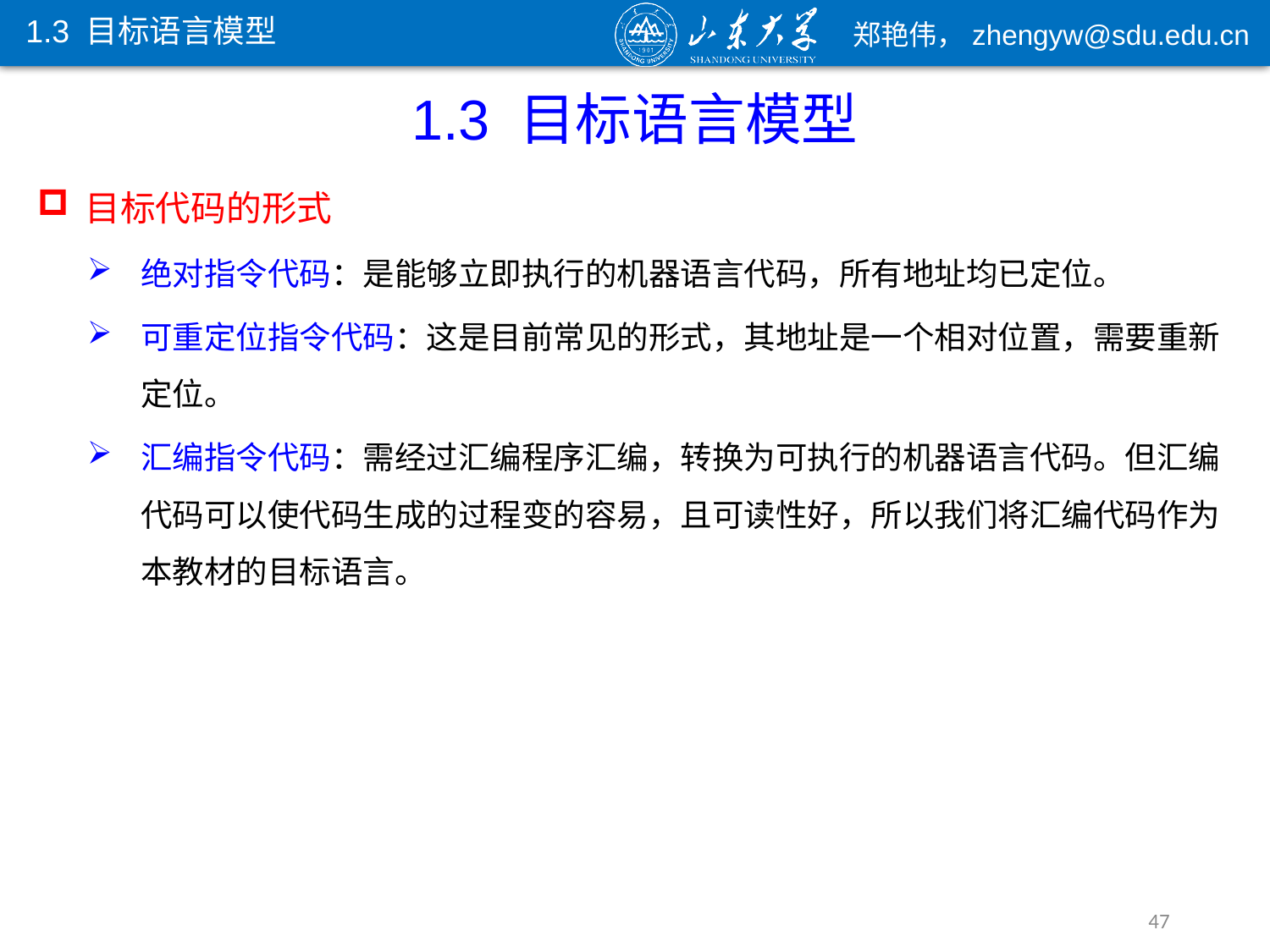

1.3 目标语言模型
1.3 目标语言模型
目标代码的形式
绝对指令代码：是能够立即执行的机器语言代码，所有地址均已定位。
可重定位指令代码：这是目前常见的形式，其地址是一个相对位置，需要重新定位。
汇编指令代码：需经过汇编程序汇编，转换为可执行的机器语言代码。但汇编代码可以使代码生成的过程变的容易，且可读性好，所以我们将汇编代码作为本教材的目标语言。
47